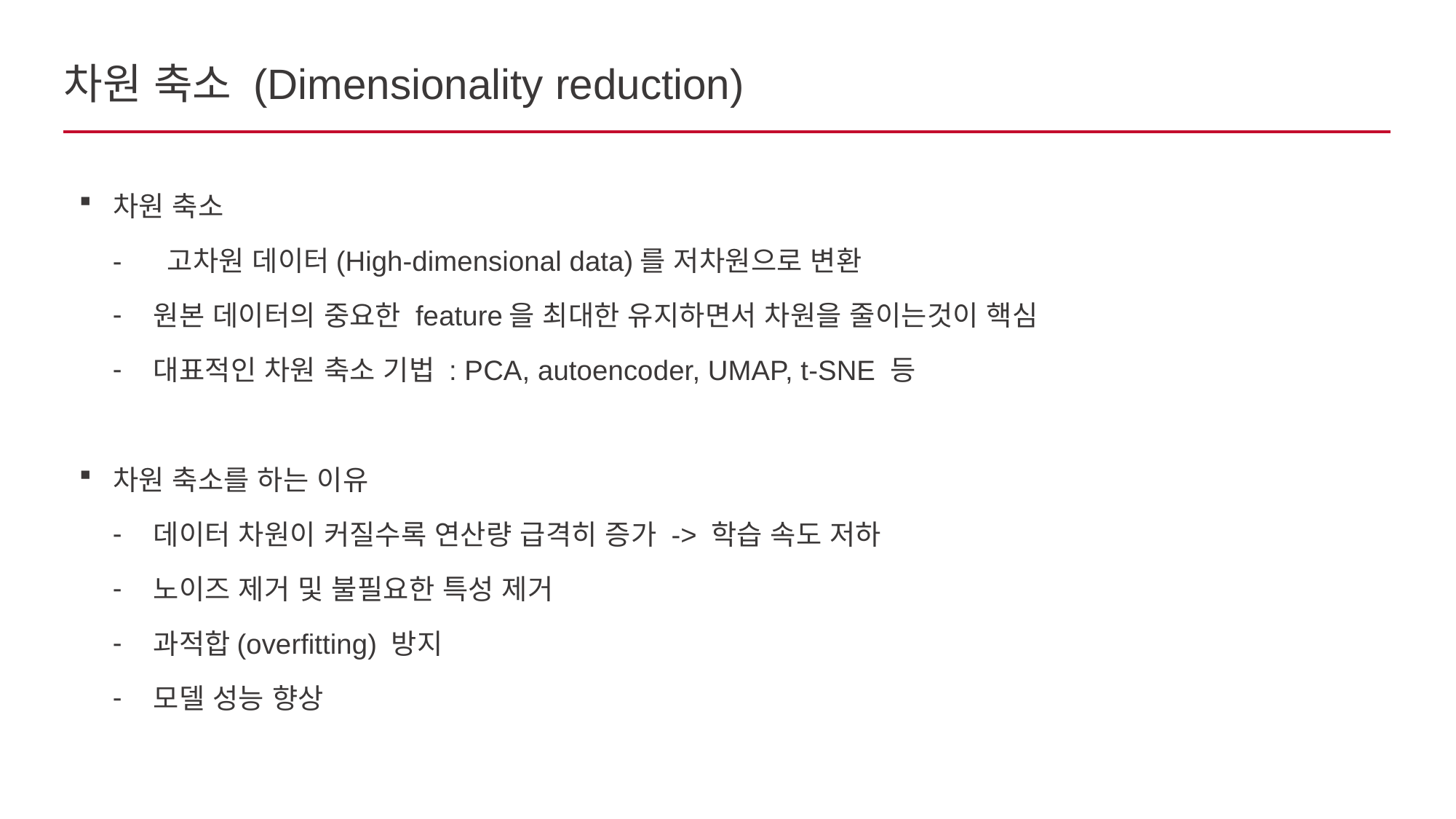

# 차원 축소 (Dimensionality reduction)
차원 축소
-     고차원 데이터(High-dimensional data)를 저차원으로 변환
원본 데이터의 중요한 feature을 최대한 유지하면서 차원을 줄이는것이 핵심
대표적인 차원 축소 기법 : PCA, autoencoder, UMAP, t-SNE 등

차원 축소를 하는 이유
데이터 차원이 커질수록 연산량 급격히 증가 -> 학습 속도 저하
노이즈 제거 및 불필요한 특성 제거
과적합(overfitting) 방지
모델 성능 향상